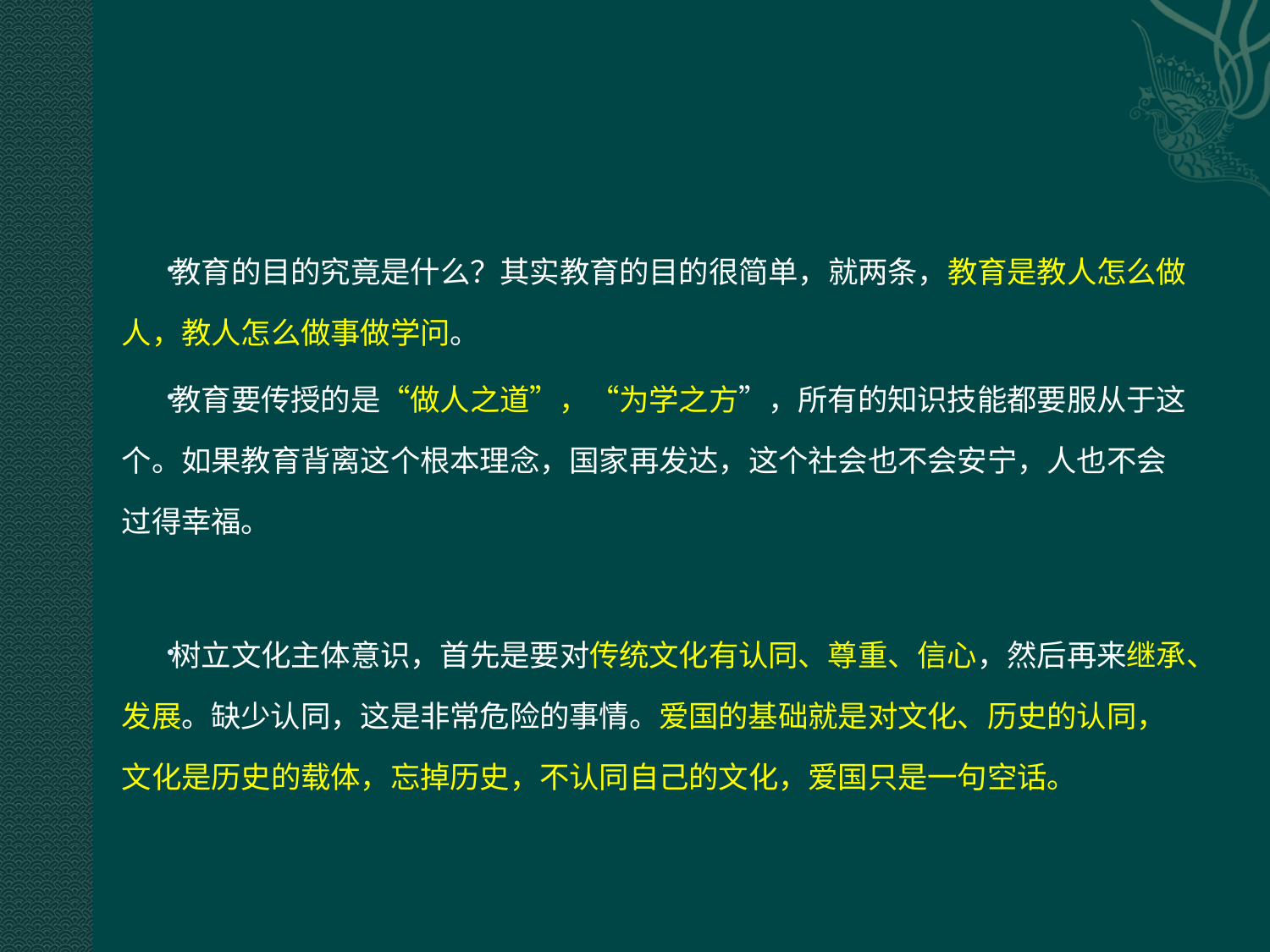

教育的目的究竟是什么？其实教育的目的很简单，就两条，教育是教人怎么做人，教人怎么做事做学问。
教育要传授的是“做人之道”，“为学之方”，所有的知识技能都要服从于这个。如果教育背离这个根本理念，国家再发达，这个社会也不会安宁，人也不会过得幸福。

树立文化主体意识，首先是要对传统文化有认同、尊重、信心，然后再来继承、发展。缺少认同，这是非常危险的事情。爱国的基础就是对文化、历史的认同，文化是历史的载体，忘掉历史，不认同自己的文化，爱国只是一句空话。